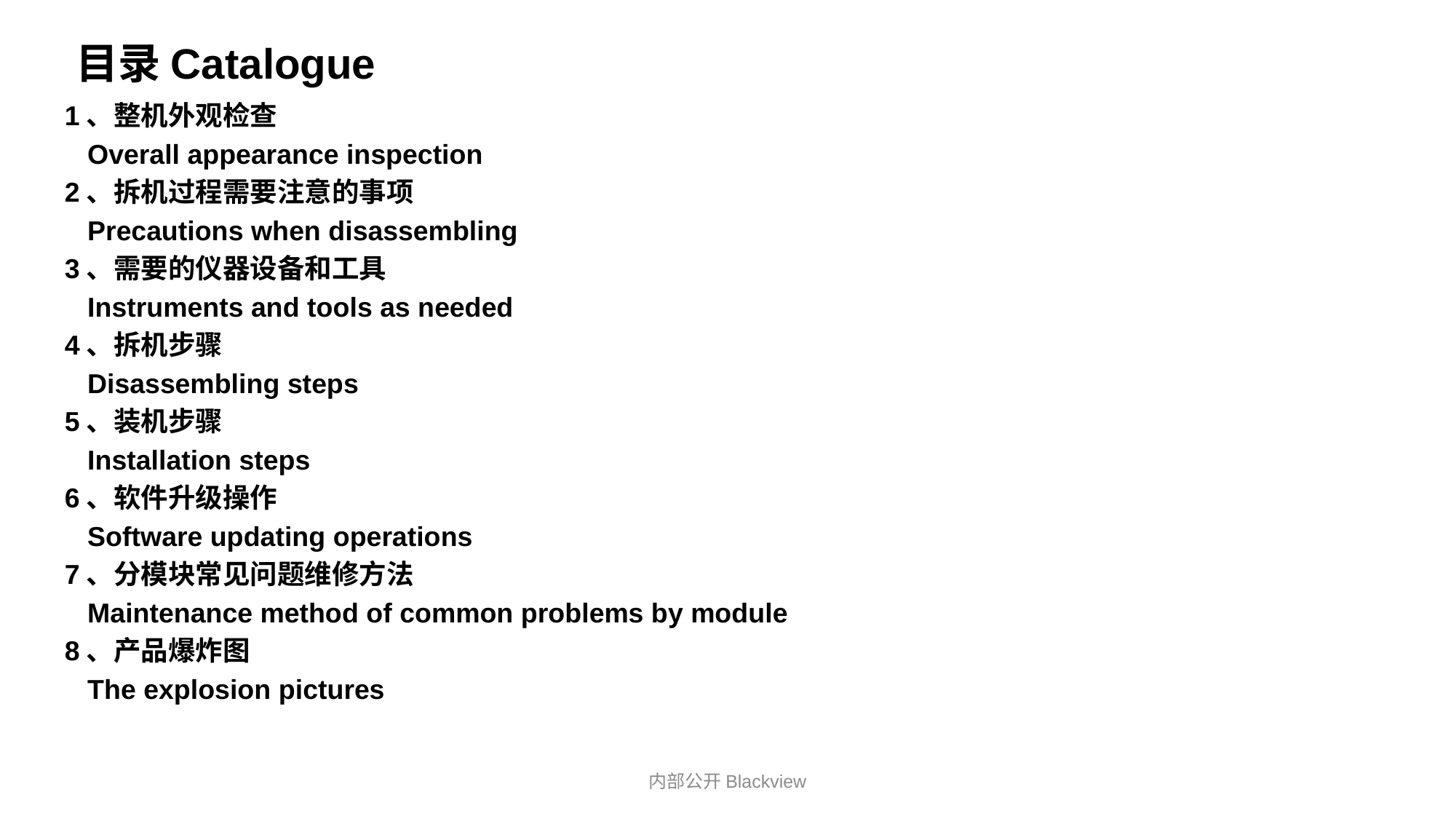

目录Catalogue
1、整机外观检查
   Overall appearance inspection
2、拆机过程需要注意的事项
   Precautions when disassembling
3、需要的仪器设备和工具
   Instruments and tools as needed
4、拆机步骤
   Disassembling steps
5、装机步骤
   Installation steps
6、软件升级操作
   Software updating operations
7、分模块常见问题维修方法
   Maintenance method of common problems by module
8、产品爆炸图
   The explosion pictures
3
内部公开Blackview